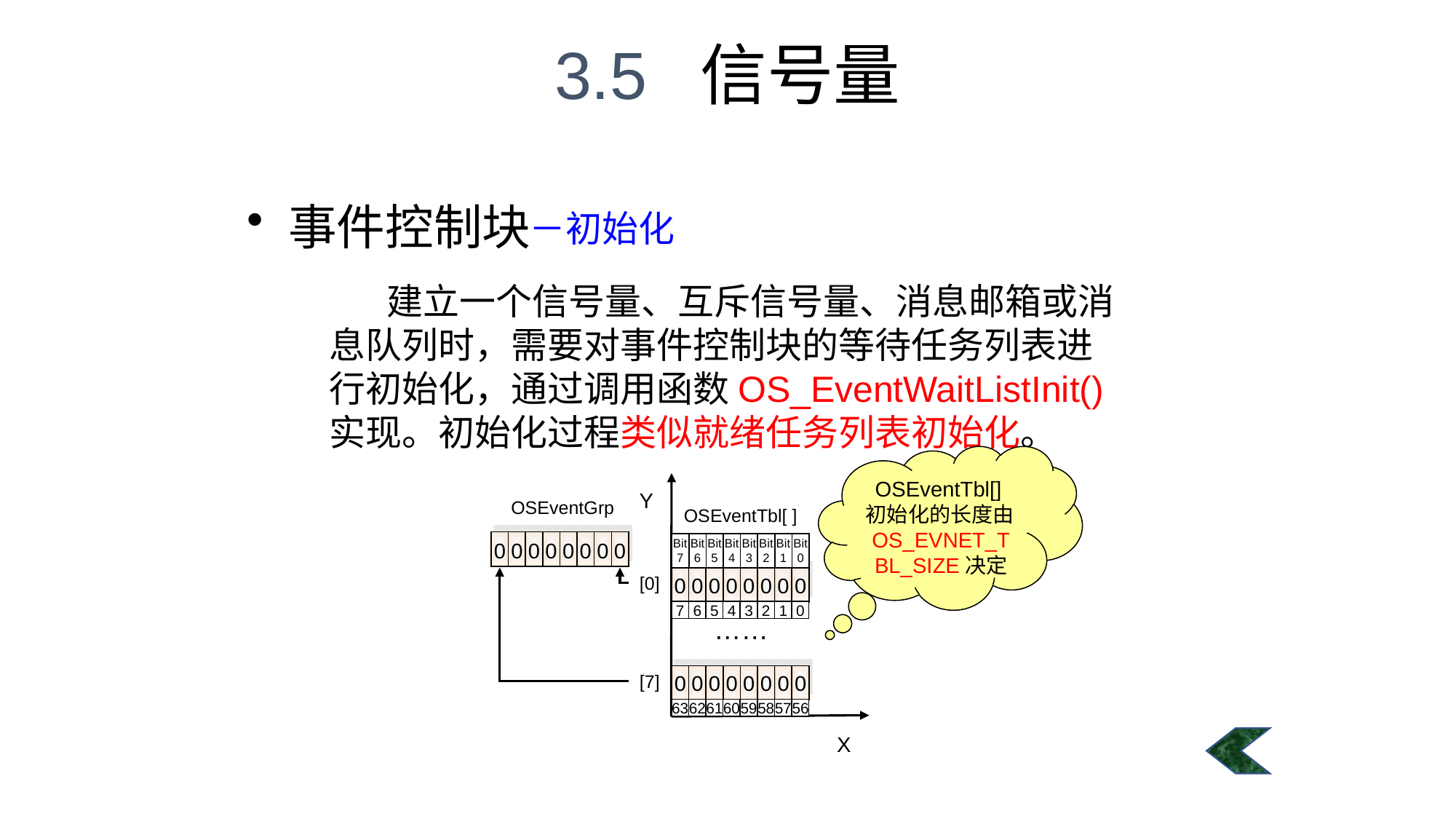

3.5  信号量
#
事件控制块
－初始化

      建立一个信号量、互斥信号量、消息邮箱或消息队列时，需要对事件控制块的等待任务列表进行初始化，通过调用函数OS_EventWaitListInit()实现。初始化过程类似就绪任务列表初始化。
OSEventTbl[]初始化的长度由OS_EVNET_TBL_SIZE决定

Y
OSEventGrp
OSEventTbl[ ]

0
0
0
0
0
0
0
0
Bit
7
Bit
6
Bit
5
Bit
4
Bit
3
Bit
2
Bit
1
Bit
0
[0]
0
0
0
0
0
0
0
0
7
6
5
4
3
2
1
0
……
[7]

0
0
0
0
0
0
0
0
63
62
61
60
59
58
57
56

X